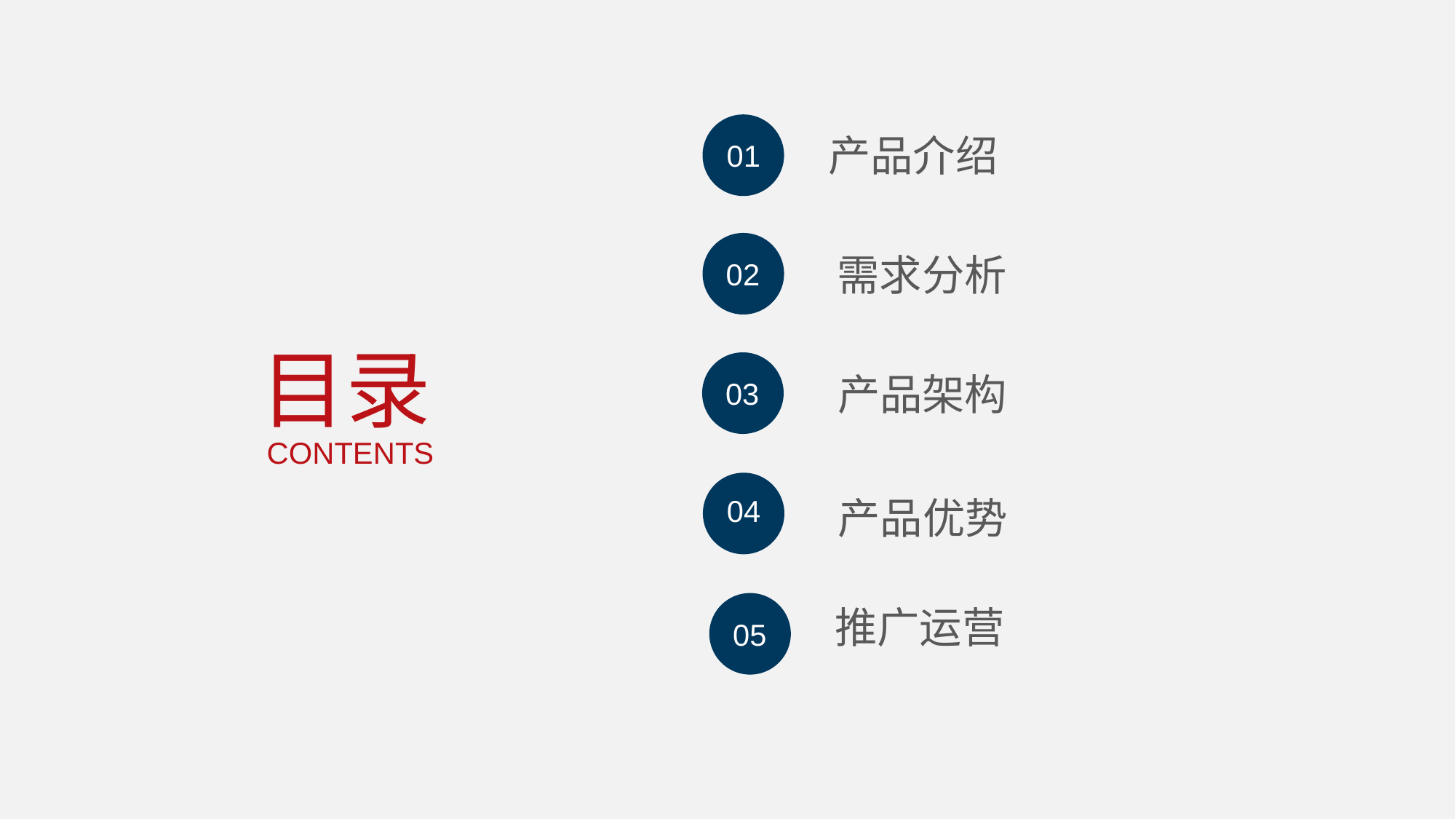

产品介绍
01

需求分析
02
目录

产品架构
03
CONTENTS

04
产品优势

推广运营
05